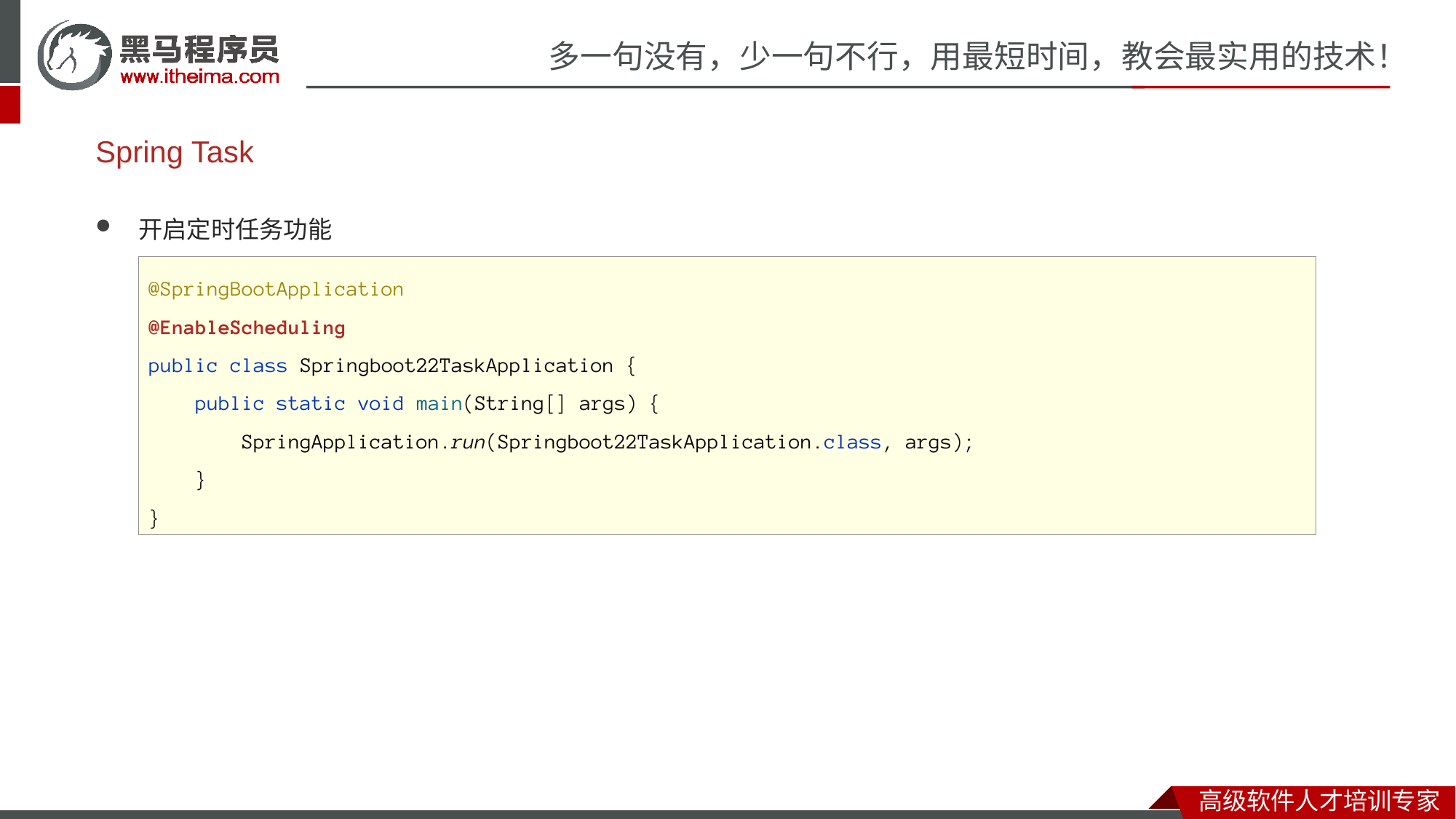

# Spring Task
开启定时任务功能
@SpringBootApplication
@EnableScheduling
public class Springboot22TaskApplication {
    public static void main(String[] args) {
        SpringApplication.run(Springboot22TaskApplication.class, args);
    }
}